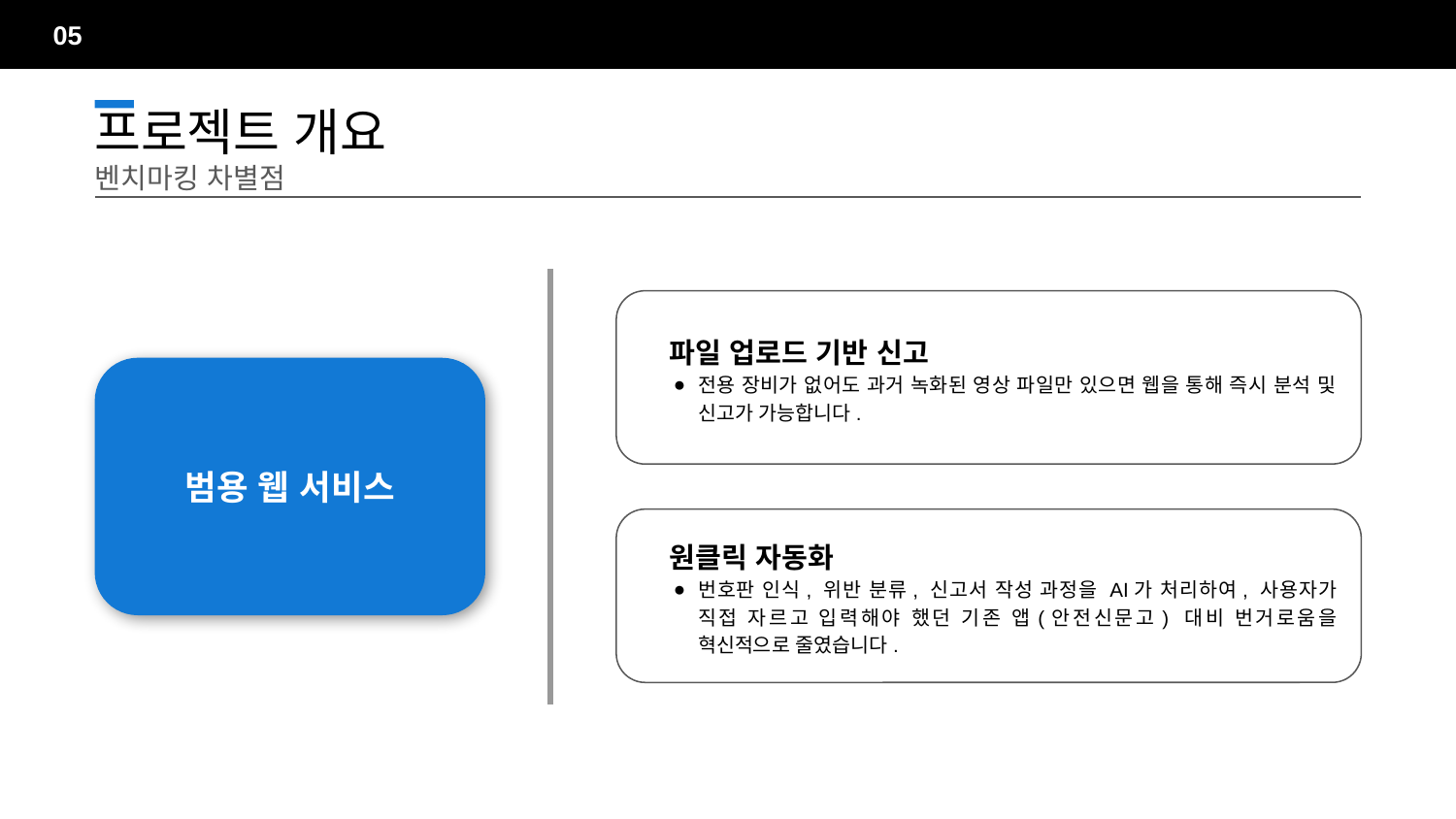

05

프로젝트 개요		벤치마킹 차별점
파일 업로드 기반 신고
전용 장비가 없어도 과거 녹화된 영상 파일만 있으면 웹을 통해 즉시 분석 및 신고가 가능합니다.
범용 웹 서비스
원클릭 자동화
번호판 인식, 위반 분류, 신고서 작성 과정을 AI가 처리하여, 사용자가 직접 자르고 입력해야 했던 기존 앱(안전신문고) 대비 번거로움을 혁신적으로 줄였습니다.